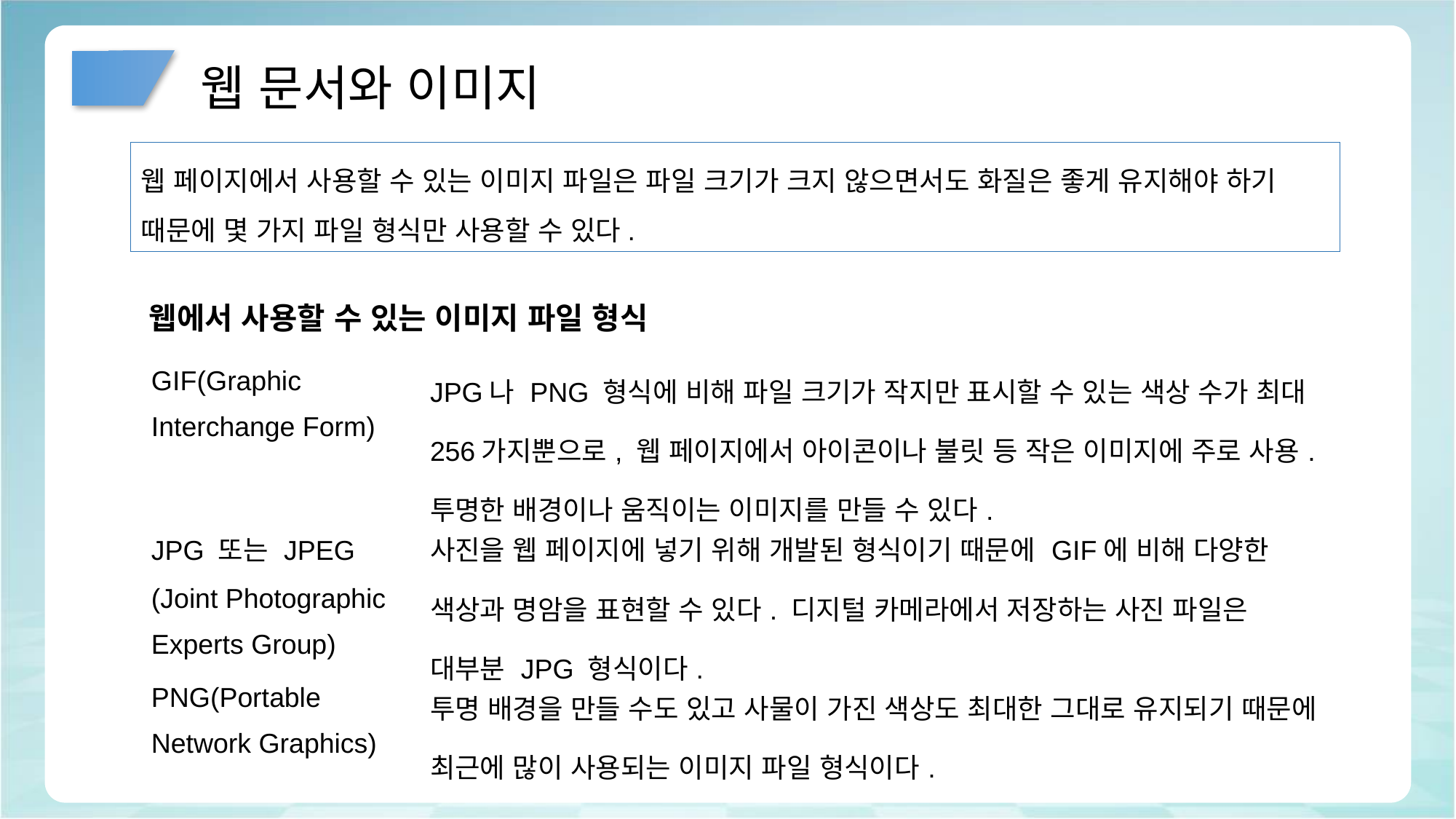

# 웹 문서와 이미지
웹 페이지에서 사용할 수 있는 이미지 파일은 파일 크기가 크지 않으면서도 화질은 좋게 유지해야 하기 때문에 몇 가지 파일 형식만 사용할 수 있다.
웹에서 사용할 수 있는 이미지 파일 형식
| GIF(Graphic Interchange Form) | JPG나 PNG 형식에 비해 파일 크기가 작지만 표시할 수 있는 색상 수가 최대 256가지뿐으로, 웹 페이지에서 아이콘이나 불릿 등 작은 이미지에 주로 사용. 투명한 배경이나 움직이는 이미지를 만들 수 있다. |
| --- | --- |
| JPG 또는 JPEG (Joint Photographic Experts Group) | 사진을 웹 페이지에 넣기 위해 개발된 형식이기 때문에 GIF에 비해 다양한 색상과 명암을 표현할 수 있다. 디지털 카메라에서 저장하는 사진 파일은 대부분 JPG 형식이다. |
| PNG(Portable Network Graphics) | 투명 배경을 만들 수도 있고 사물이 가진 색상도 최대한 그대로 유지되기 때문에 최근에 많이 사용되는 이미지 파일 형식이다. |